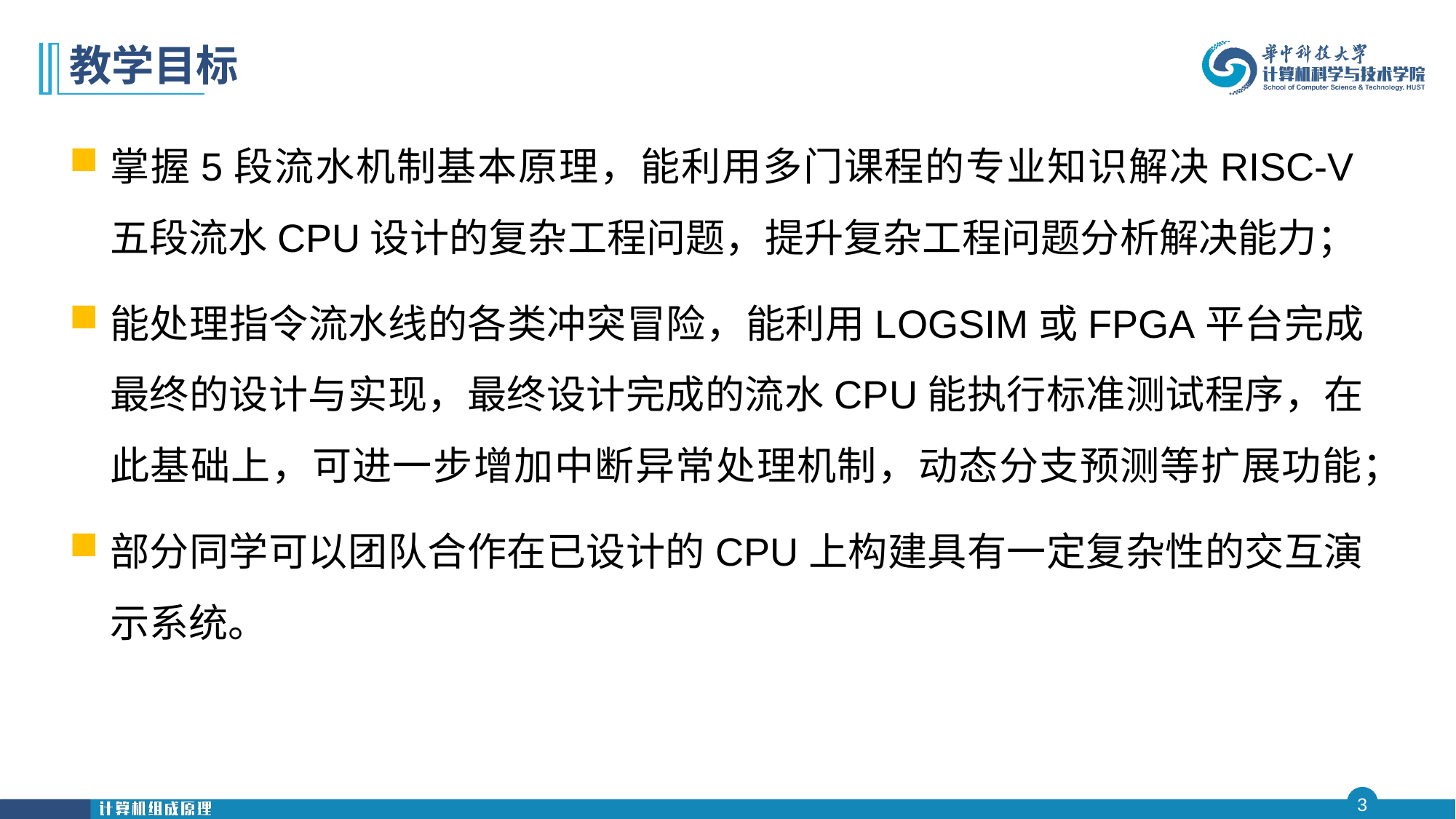

# 教学目标
掌握5段流水机制基本原理，能利用多门课程的专业知识解决RISC-V五段流水CPU设计的复杂工程问题，提升复杂工程问题分析解决能力；
能处理指令流水线的各类冲突冒险，能利用LOGSIM或FPGA平台完成最终的设计与实现，最终设计完成的流水CPU能执行标准测试程序，在此基础上，可进一步增加中断异常处理机制，动态分支预测等扩展功能；
部分同学可以团队合作在已设计的CPU上构建具有一定复杂性的交互演示系统。